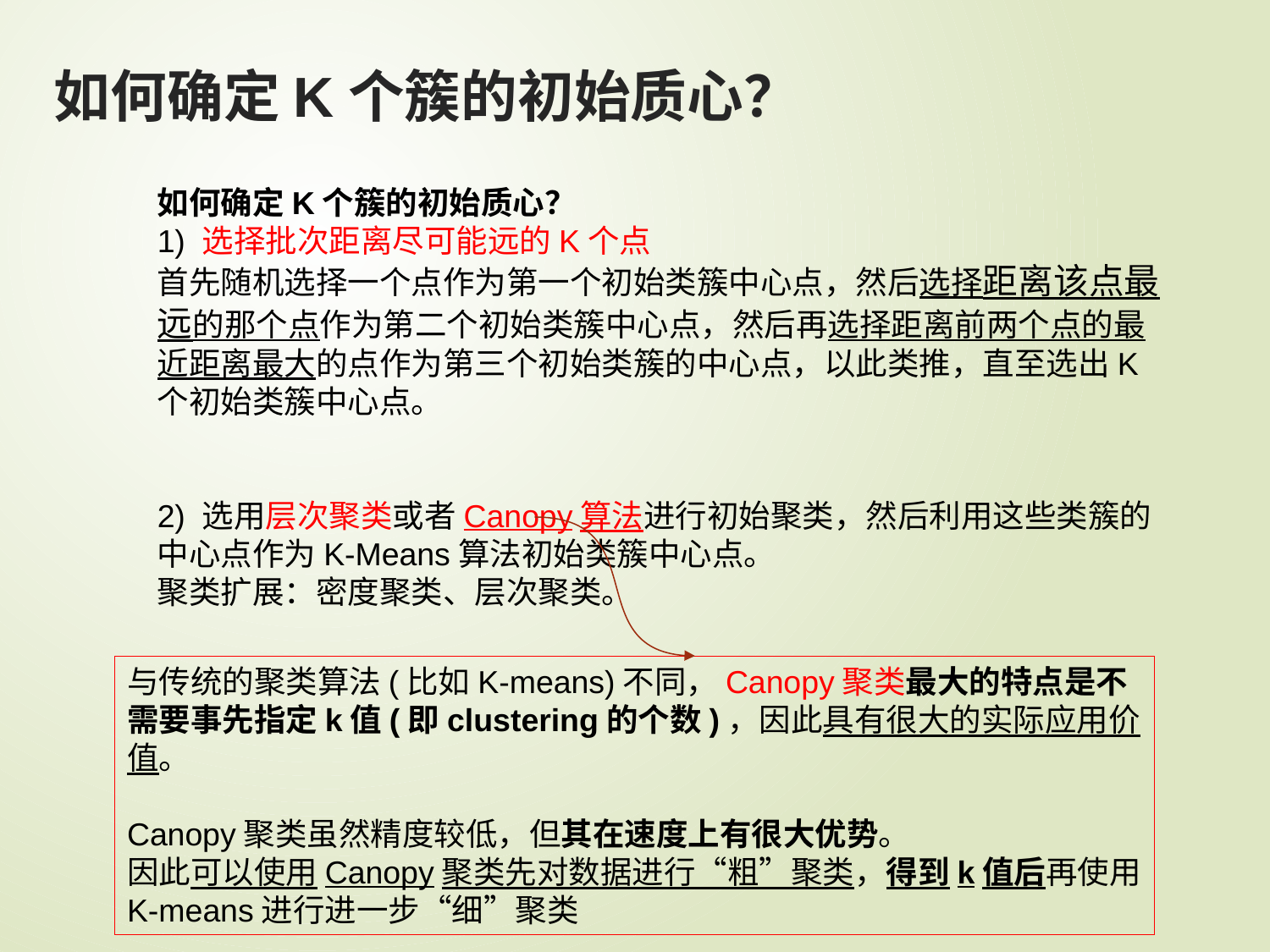

# 如何确定K个簇的初始质心？
如何确定K个簇的初始质心？
1) 选择批次距离尽可能远的K个点
首先随机选择一个点作为第一个初始类簇中心点，然后选择距离该点最远的那个点作为第二个初始类簇中心点，然后再选择距离前两个点的最近距离最大的点作为第三个初始类簇的中心点，以此类推，直至选出K个初始类簇中心点。

2) 选用层次聚类或者Canopy算法进行初始聚类，然后利用这些类簇的中心点作为K-Means算法初始类簇中心点。
聚类扩展：密度聚类、层次聚类。
与传统的聚类算法(比如K-means)不同，Canopy聚类最大的特点是不需要事先指定k值(即clustering的个数)，因此具有很大的实际应用价值。

Canopy聚类虽然精度较低，但其在速度上有很大优势。
因此可以使用Canopy聚类先对数据进行“粗”聚类，得到k值后再使用K-means进行进一步“细”聚类